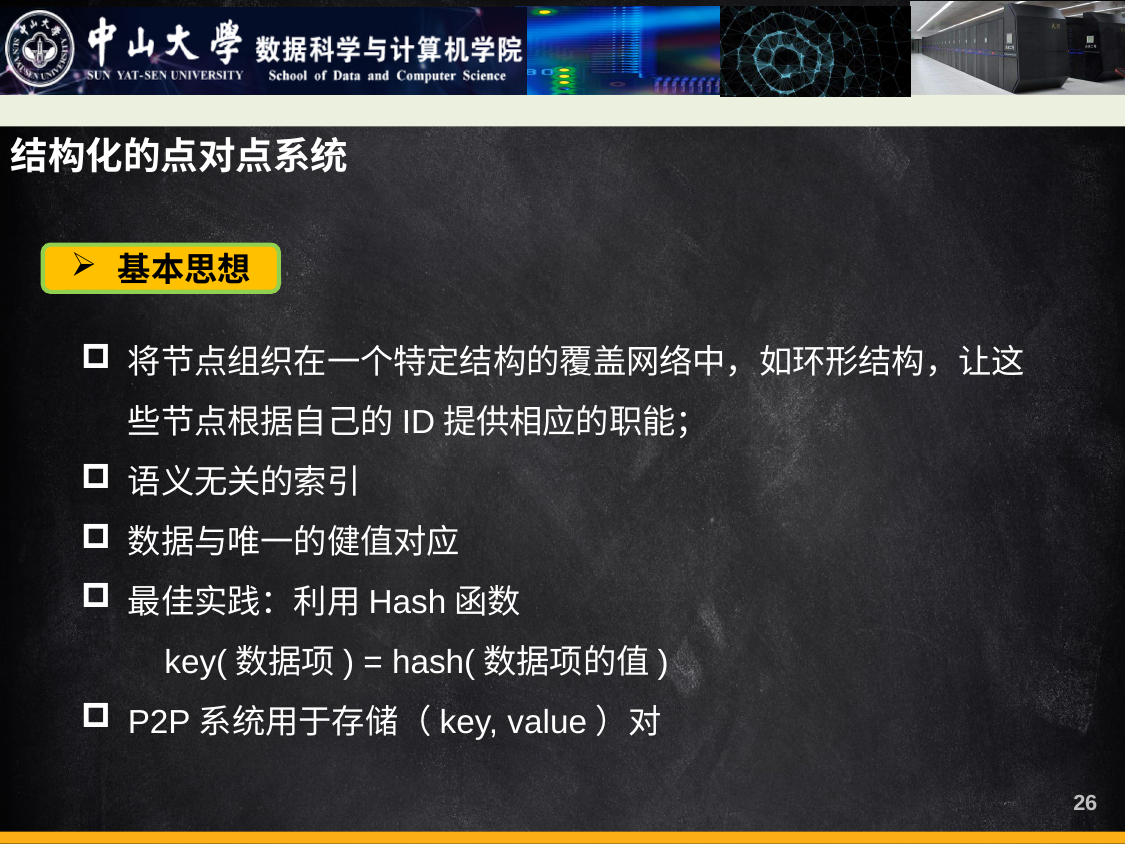

结构化的点对点系统
基本思想
将节点组织在一个特定结构的覆盖网络中，如环形结构，让这些节点根据自己的ID提供相应的职能；
语义无关的索引
数据与唯一的健值对应
最佳实践：利用Hash函数
         key(数据项) = hash(数据项的值)
P2P系统用于存储（key, value）对